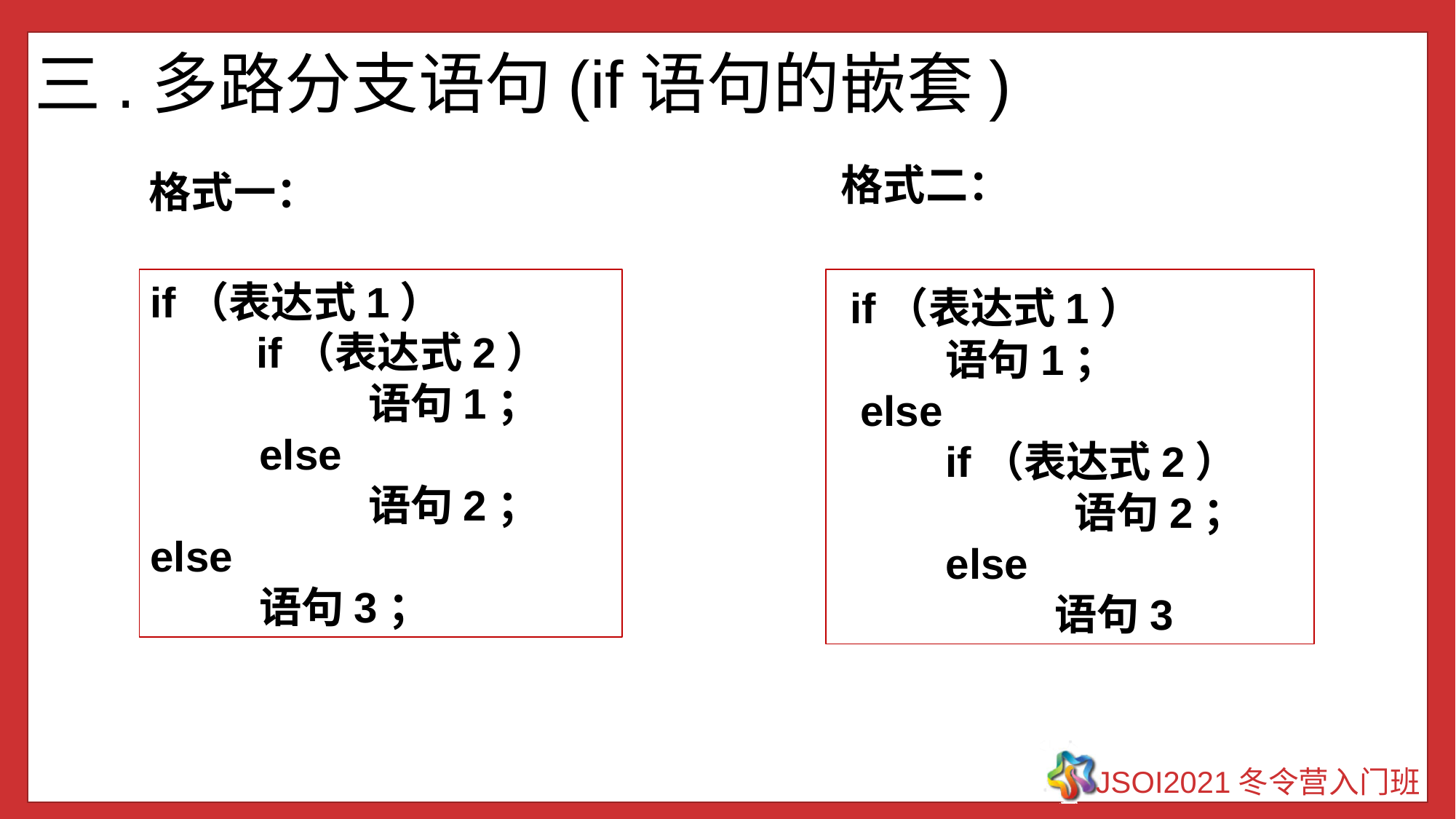

三.多路分支语句(if语句的嵌套)
 格式二：
   格式一：
if（表达式1）
         if（表达式2）
		语句1；
	else
		语句2；
else
	语句3；
 if（表达式1）
	语句1；  else
	if（表达式2）
		 语句2；
	else
		语句3